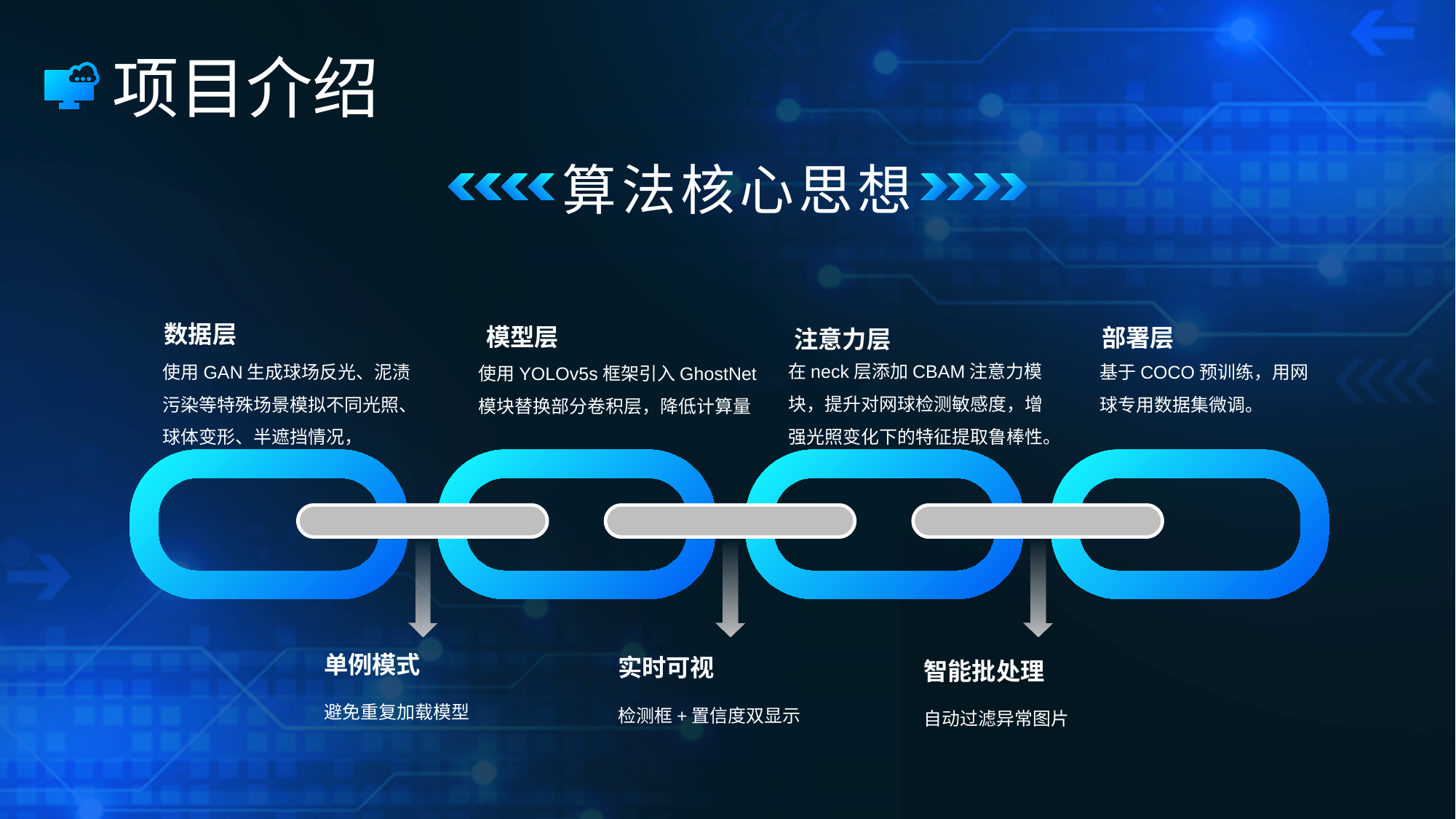

项目介绍

算法核心思想

数据层
模型层
部署层
注意力层
在neck层添加CBAM注意力模块，提升对网球检测敏感度，增强光照变化下的特征提取鲁棒性。
使用GAN生成球场反光、泥渍污染等特殊场景模拟不同光照、球体变形、半遮挡情况，
基于COCO预训练，用网球专用数据集微调。
使用YOLOv5s框架引入GhostNet模块替换部分卷积层，降低计算量

单例模式
实时可视
智能批处理
避免重复加载模型
检测框+置信度双显示
自动过滤异常图片